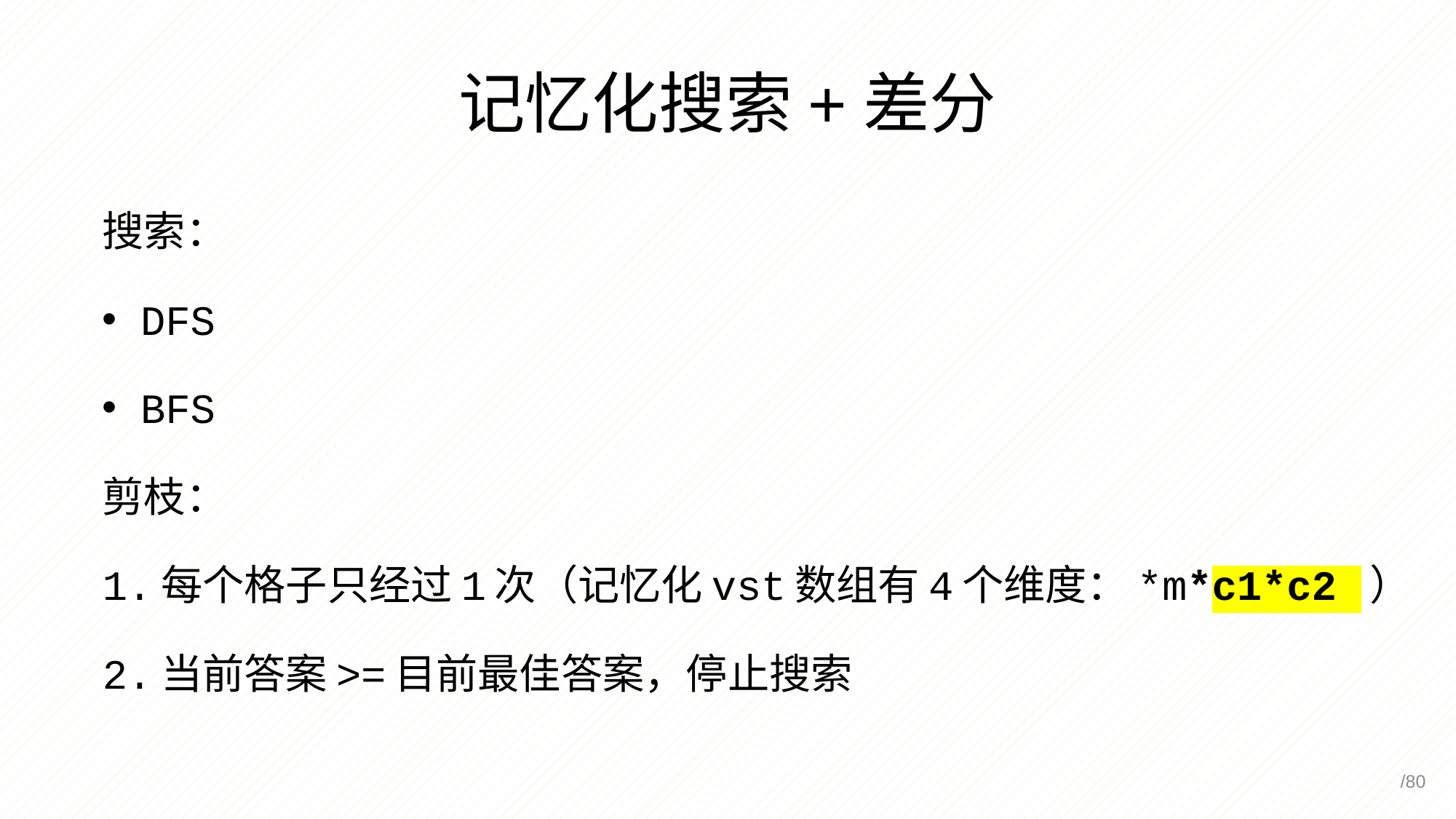

记忆化搜索+差分
搜索：
DFS
BFS
剪枝：
1.每个格子只经过1次（记忆化vst数组有4个维度：*m*c1*c2 ）
2.当前答案>=目前最佳答案，停止搜索